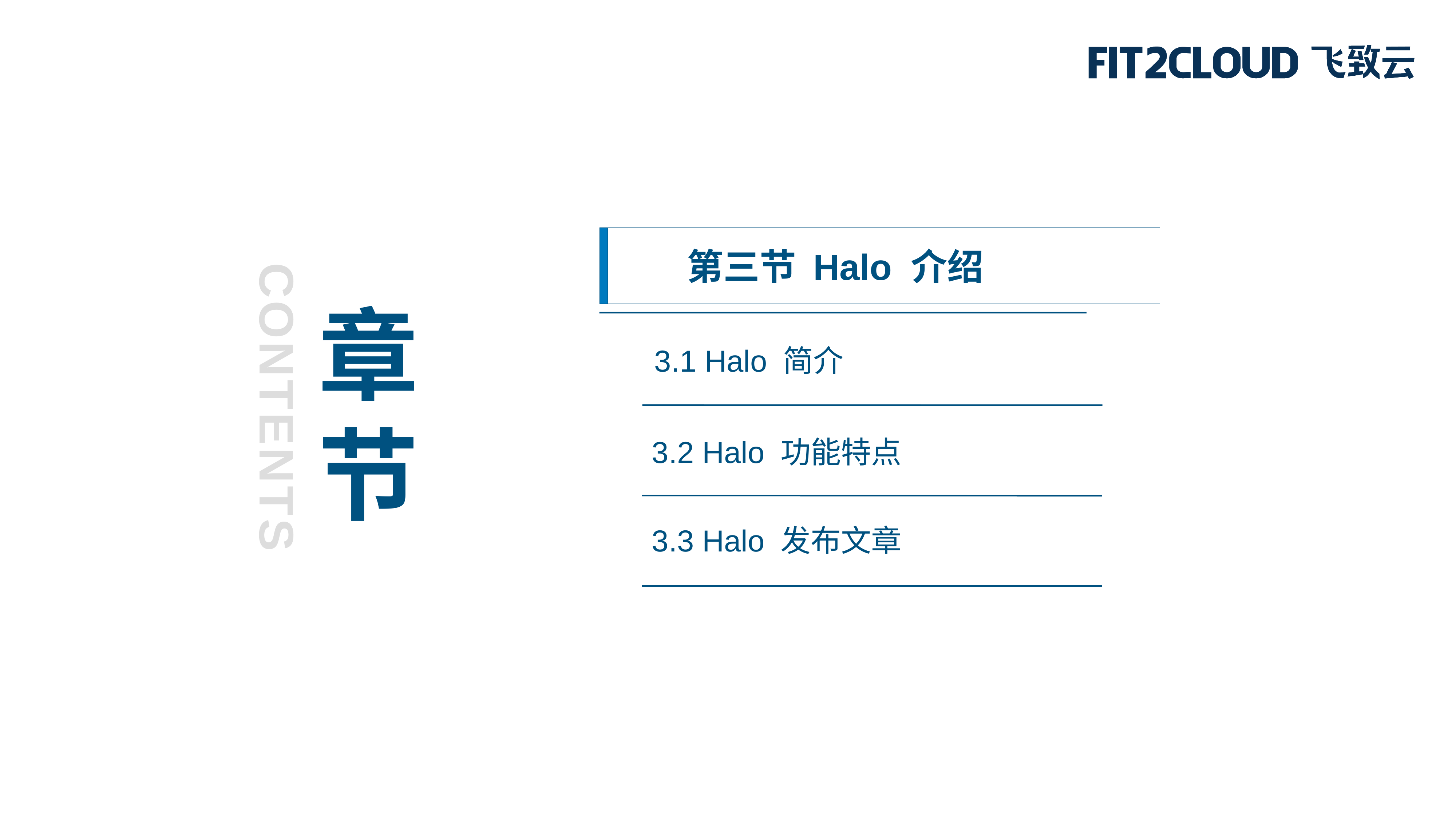

第三节 Halo 介绍
章
节

3.1 Halo 简介
CONTENTS

3.2 Halo 功能特点

3.3 Halo 发布文章